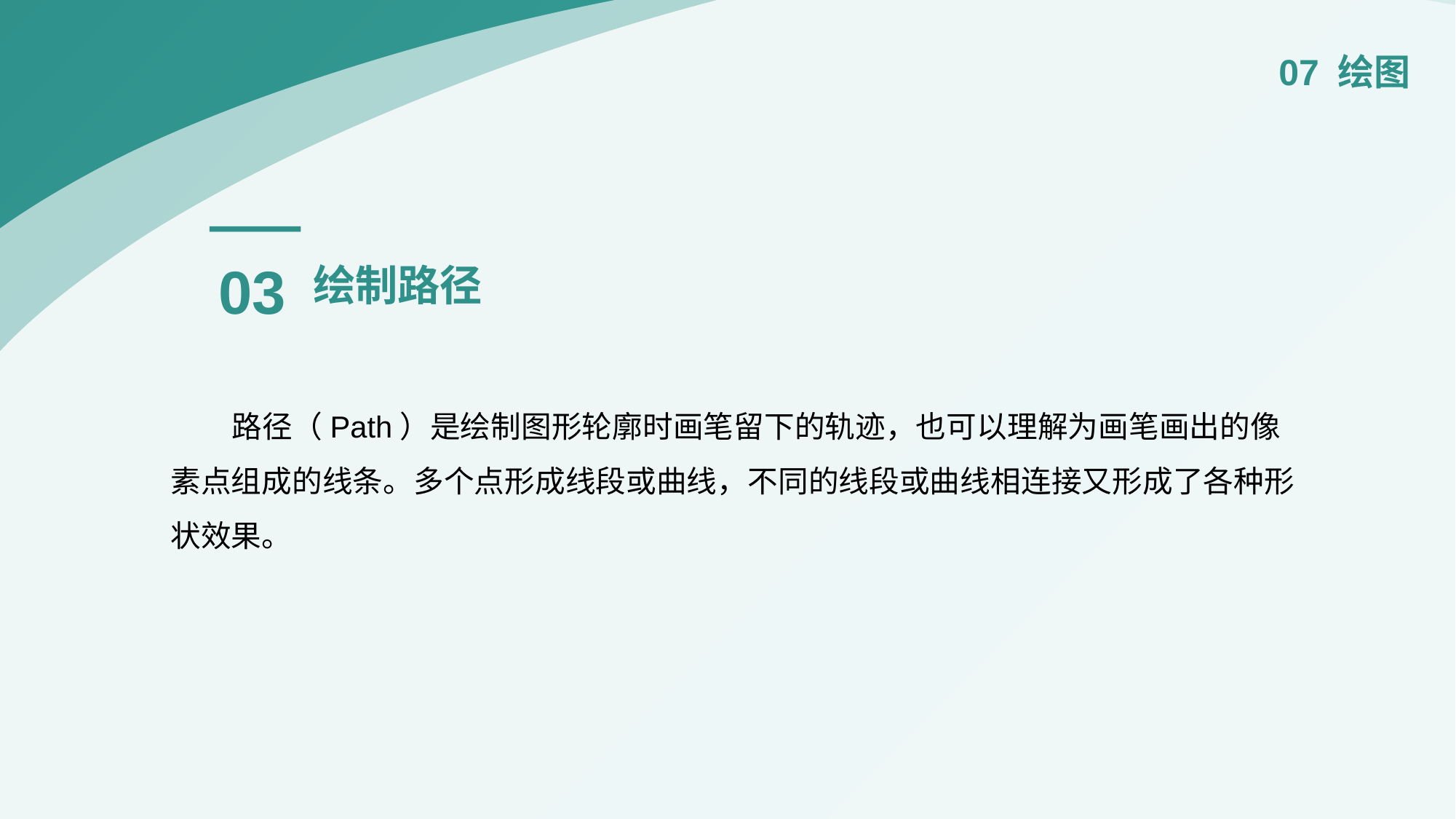

07 绘图
03

绘制路径
        路径（Path）是绘制图形轮廓时画笔留下的轨迹，也可以理解为画笔画出的像素点组成的线条。多个点形成线段或曲线，不同的线段或曲线相连接又形成了各种形状效果。